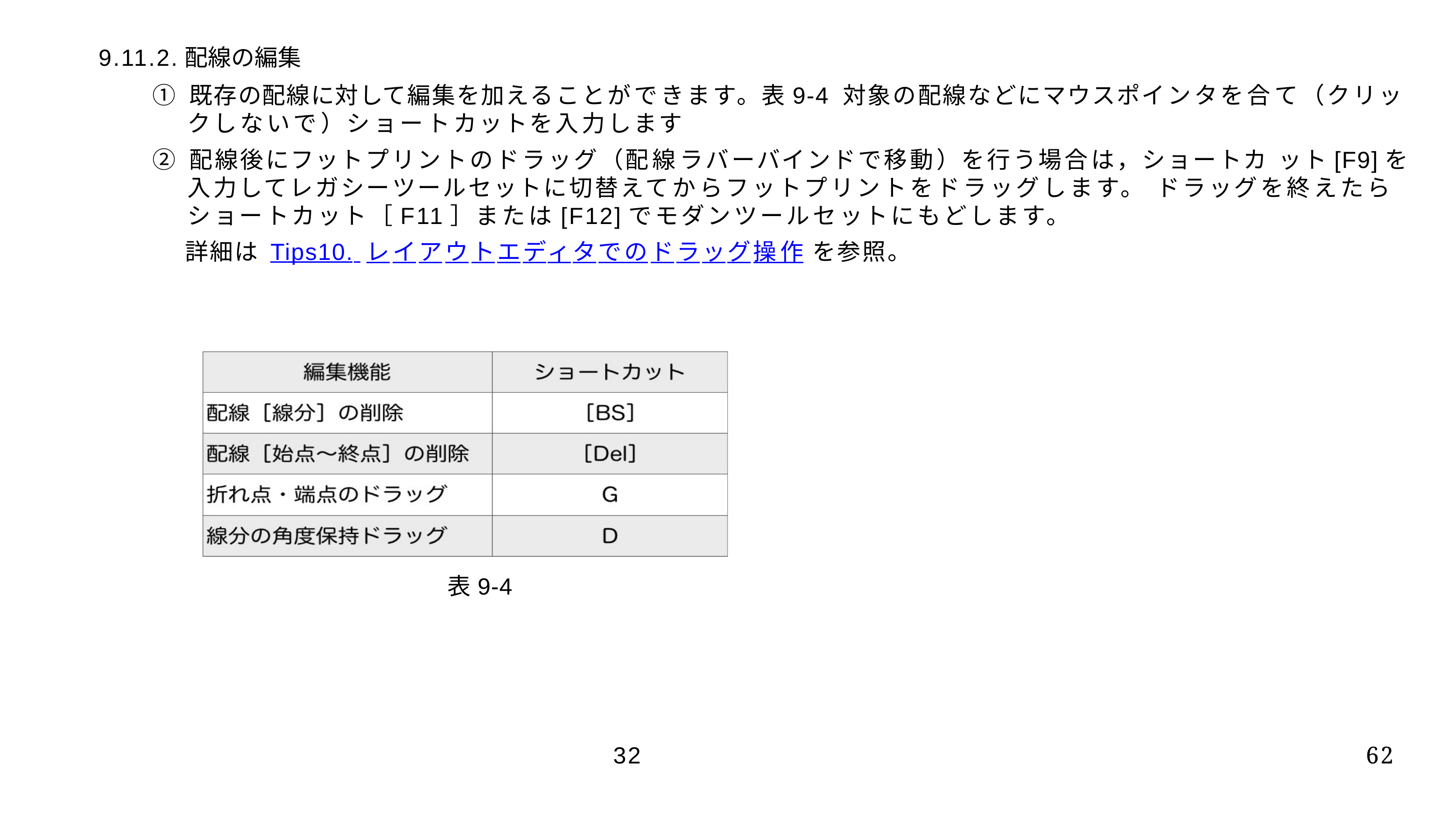

9.11.2.配線の編集
① 既存の配線に対して編集を加えることができます。表9-4 対象の配線などにマウスポインタを合て（クリックしないで）ショートカットを入力します
② 配線後にフットプリントのドラッグ（配線ラバーバインドで移動）を行う場合は，ショートカ ット[F9]を入力してレガシーツールセットに切替えてからフットプリントをドラッグします。 ドラッグを終えたらショートカット［F11］または[F12]でモダンツールセットにもどします。
    詳細は Tips10. レイアウトエディタでのドラッグ操作 を参照。

表9-4
32
62